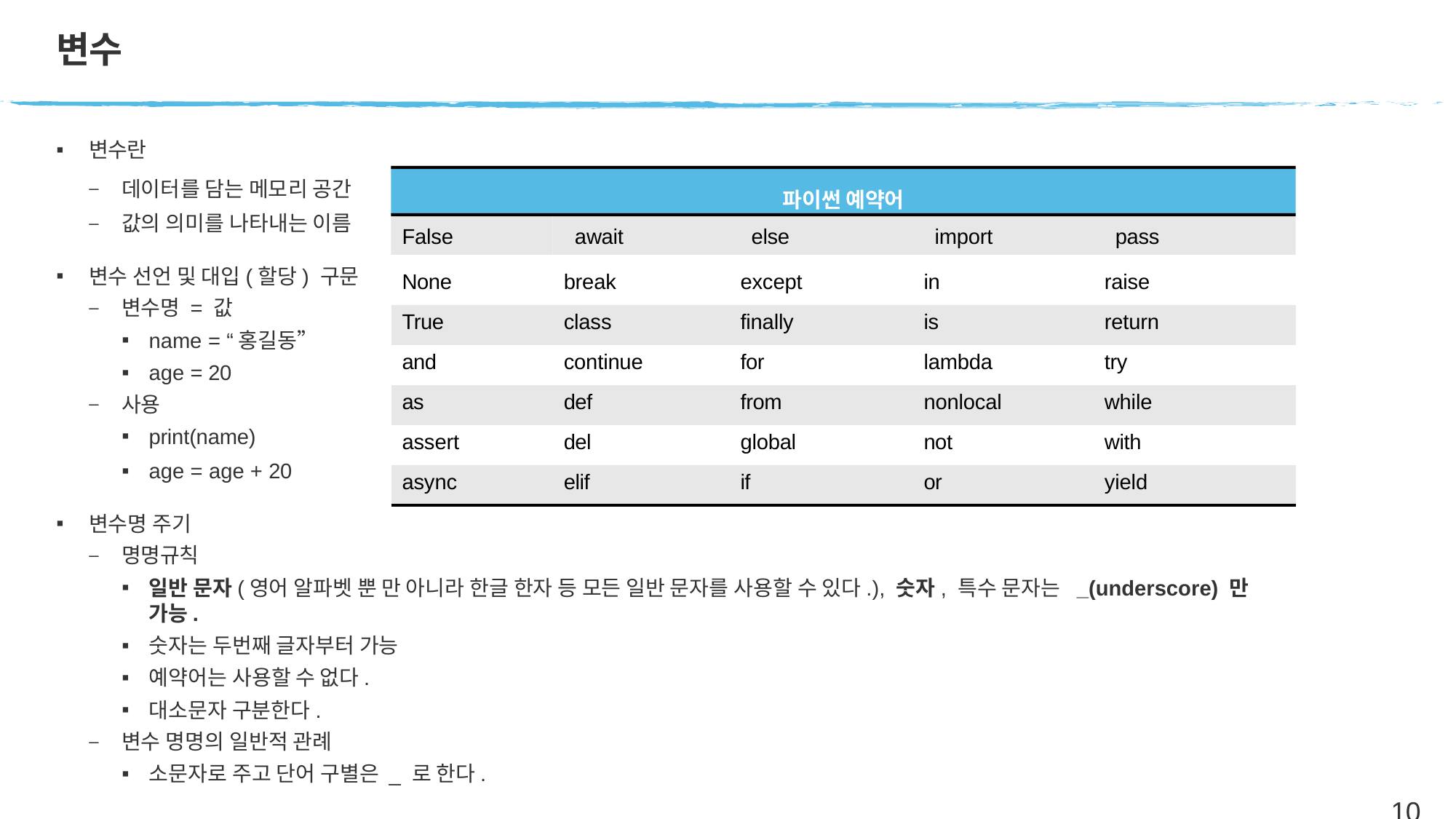

# 변수
변수란
데이터를 담는 메모리 공간
값의 의미를 나타내는 이름
변수 선언 및 대입(할당) 구문
변수명 = 값
name = “홍길동”
age = 20
사용
print(name)
age = age + 20
변수명 주기
명명규칙
일반 문자(영어 알파벳 뿐 만 아니라 한글 한자 등 모든 일반 문자를 사용할 수 있다.), 숫자, 특수 문자는 _(underscore) 만 가능.
숫자는 두번째 글자부터 가능
예약어는 사용할 수 없다.
대소문자 구분한다.
변수 명명의 일반적 관례
소문자로 주고 단어 구별은 _ 로 한다.

| 파이썬 예약어 False await else import pass |  |  |  |  |
| --- | --- | --- | --- | --- |
| None | break | except | in | raise |
| True | class | finally | is | return |
| and | continue | for | lambda | try |
| as | def | from | nonlocal | while |
| assert | del | global | not | with |
| async | elif | if | or | yield |
10